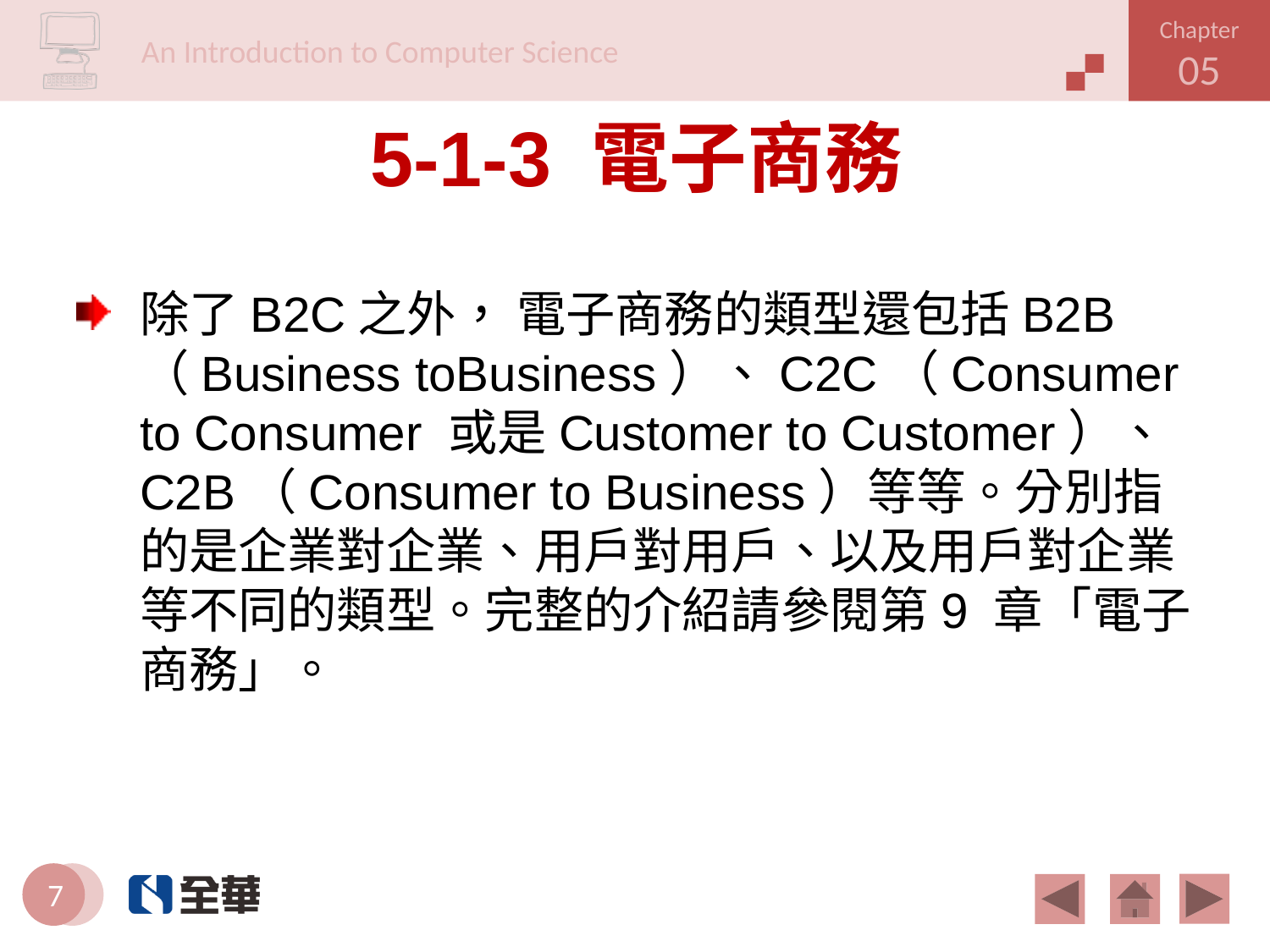

# 5-1-3 電子商務
除了B2C之外， 電子商務的類型還包括B2B（Business toBusiness）、C2C（Consumer to Consumer 或是Customer to Customer）、C2B（Consumer to Business）等等。分別指的是企業對企業、用戶對用戶、以及用戶對企業等不同的類型。完整的介紹請參閱第9 章「電子商務」。